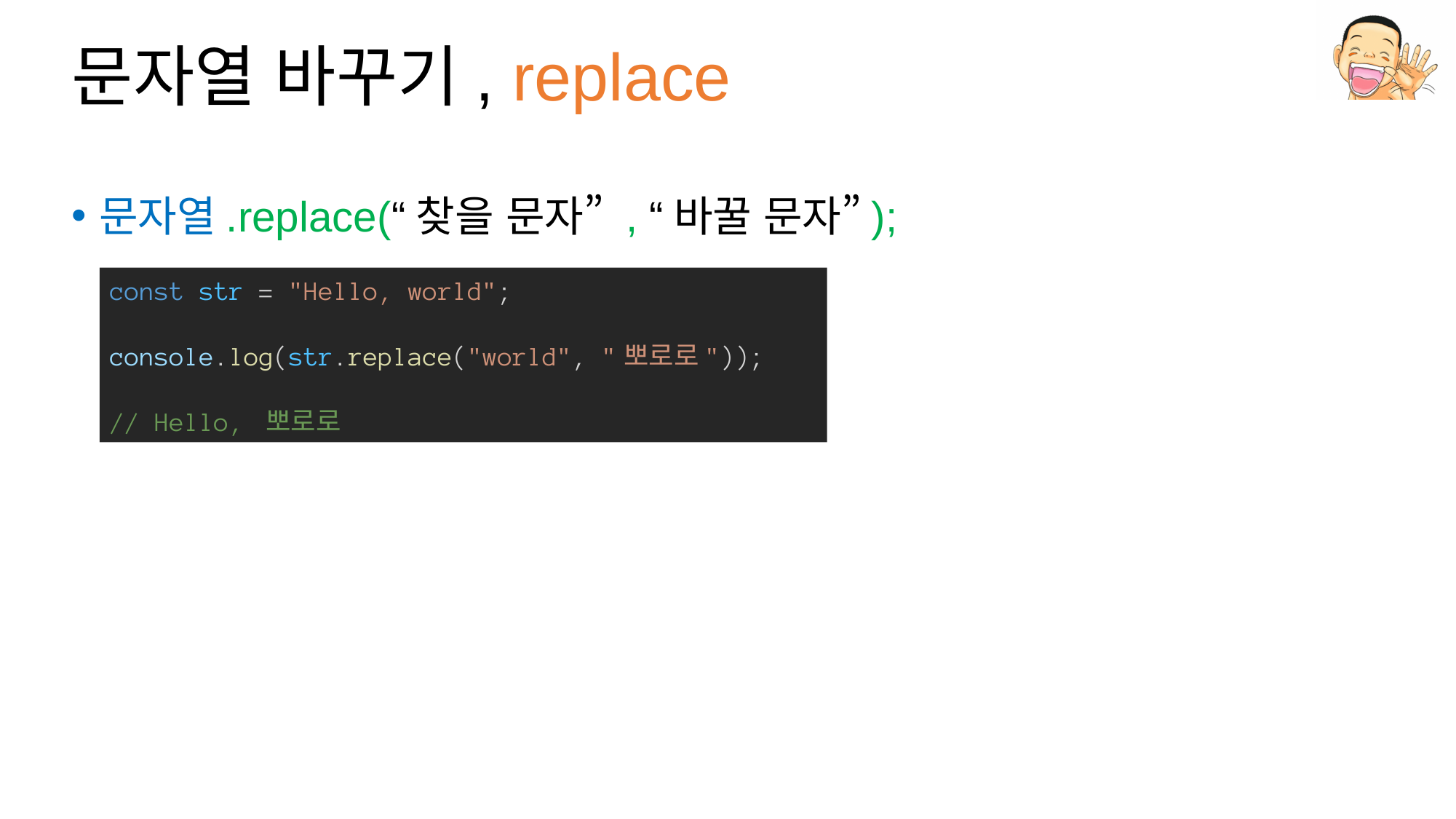

# 문자열 바꾸기, replace
문자열.replace(“찾을 문자” , “바꿀 문자”);
const str = "Hello, world";
console.log(str.replace("world", "뽀로로"));
// Hello, 뽀로로